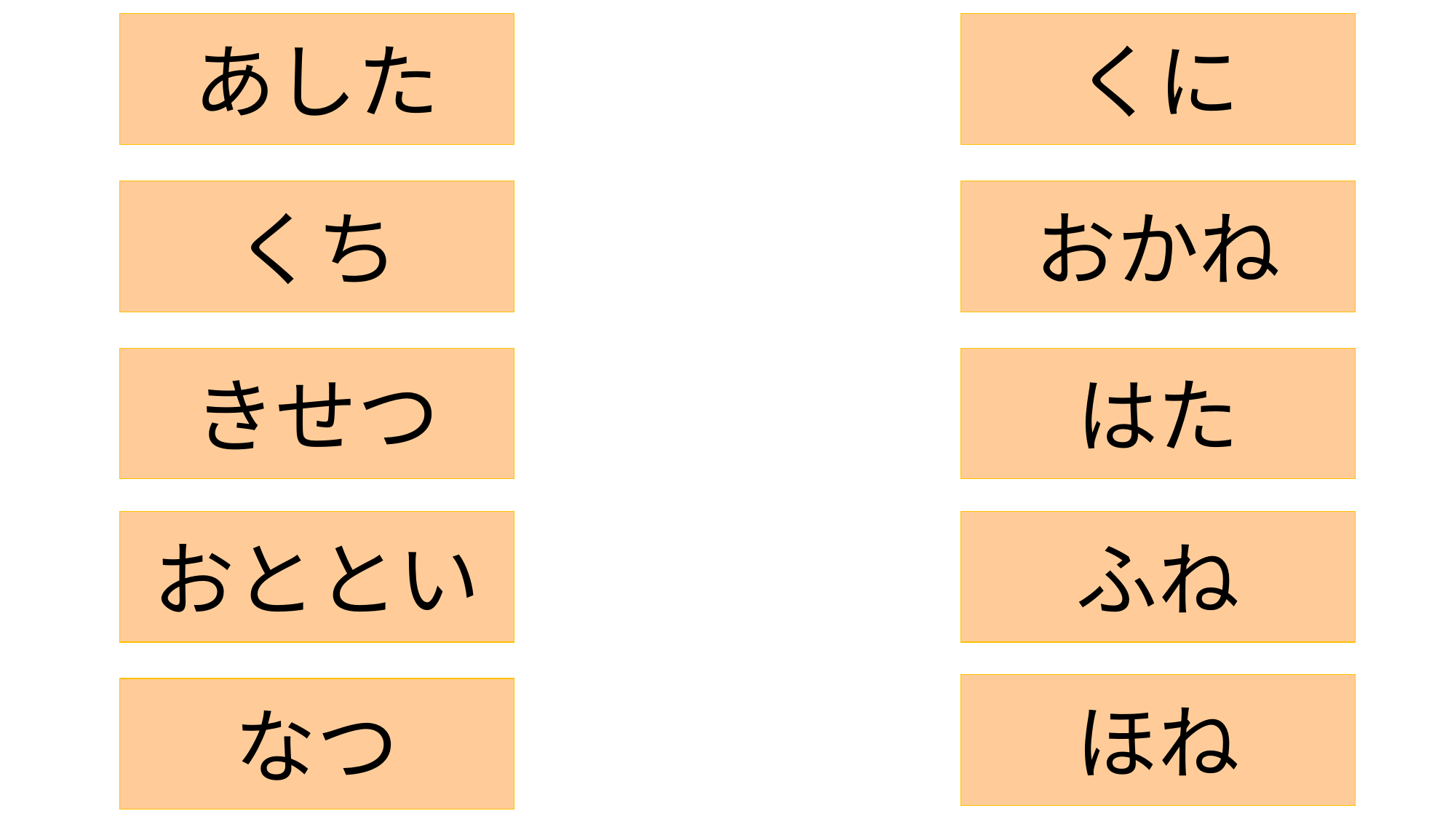

あした
くに
くち
おかね
きせつ
はた
おととい
ふね
ほね
なつ